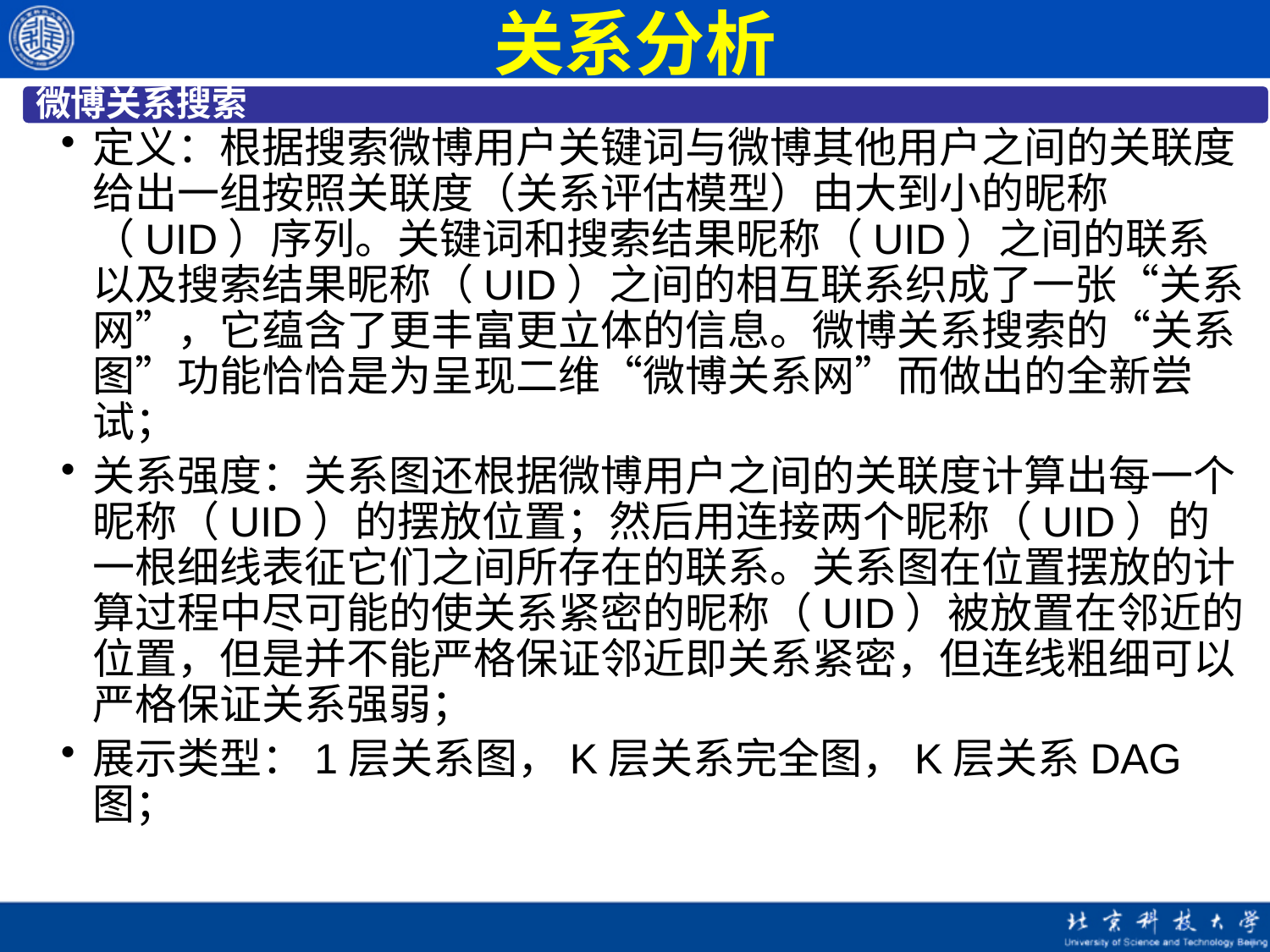

关系分析
微博关系搜索
定义：根据搜索微博用户关键词与微博其他用户之间的关联度给出一组按照关联度（关系评估模型）由大到小的昵称（UID）序列。关键词和搜索结果昵称（UID）之间的联系以及搜索结果昵称（UID）之间的相互联系织成了一张“关系网”，它蕴含了更丰富更立体的信息。微博关系搜索的“关系图”功能恰恰是为呈现二维“微博关系网”而做出的全新尝试；
关系强度：关系图还根据微博用户之间的关联度计算出每一个昵称（UID）的摆放位置；然后用连接两个昵称（UID）的一根细线表征它们之间所存在的联系。关系图在位置摆放的计算过程中尽可能的使关系紧密的昵称（UID）被放置在邻近的位置，但是并不能严格保证邻近即关系紧密，但连线粗细可以严格保证关系强弱；
展示类型：1层关系图，K层关系完全图，K层关系DAG图；